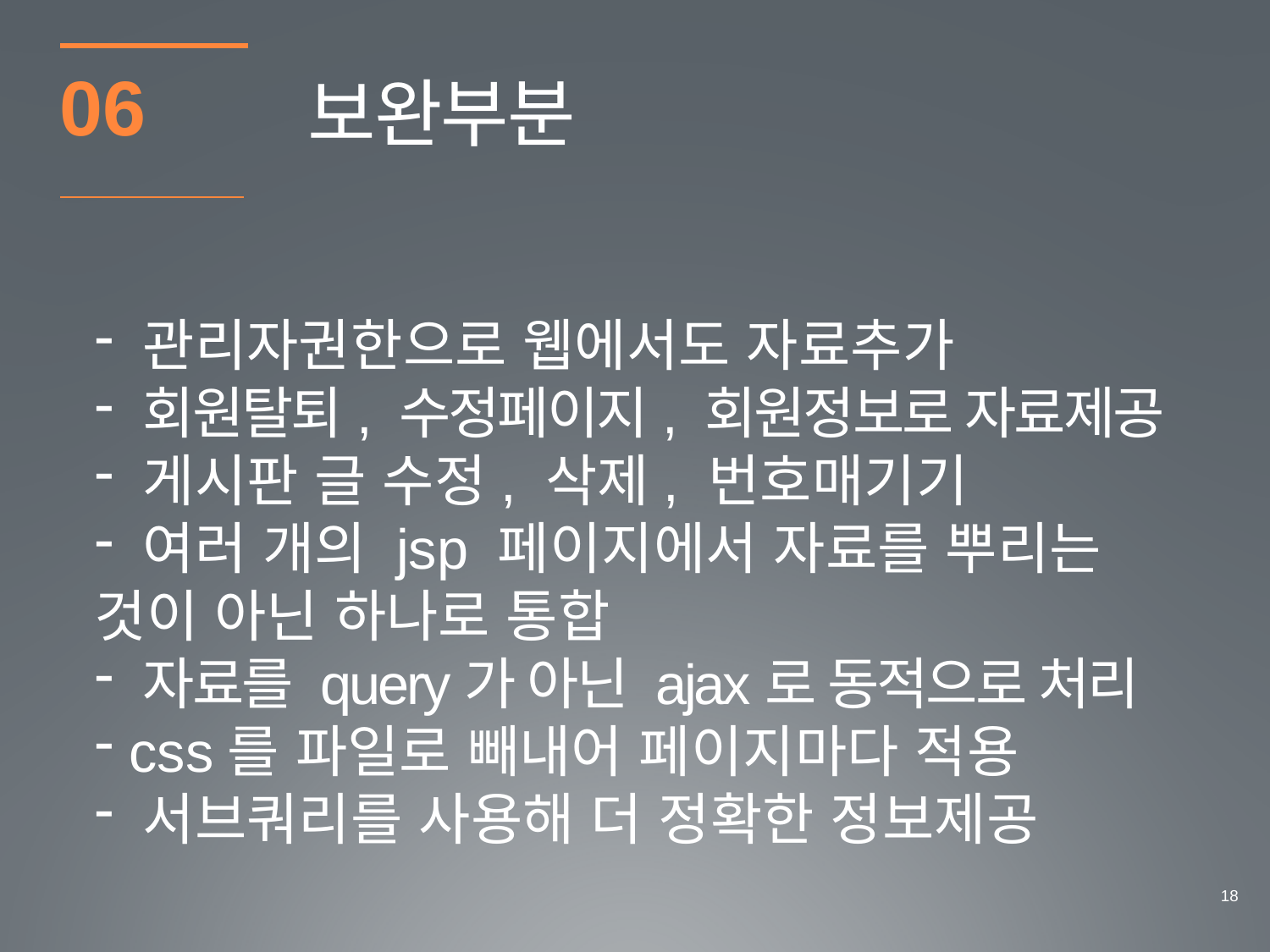

06
보완부분
 관리자권한으로 웹에서도 자료추가
 회원탈퇴, 수정페이지, 회원정보로 자료제공
 게시판 글 수정, 삭제, 번호매기기
 여러 개의 jsp 페이지에서 자료를 뿌리는 것이 아닌 하나로 통합
 자료를 query가 아닌 ajax로 동적으로 처리
 css를 파일로 빼내어 페이지마다 적용
 서브쿼리를 사용해 더 정확한 정보제공